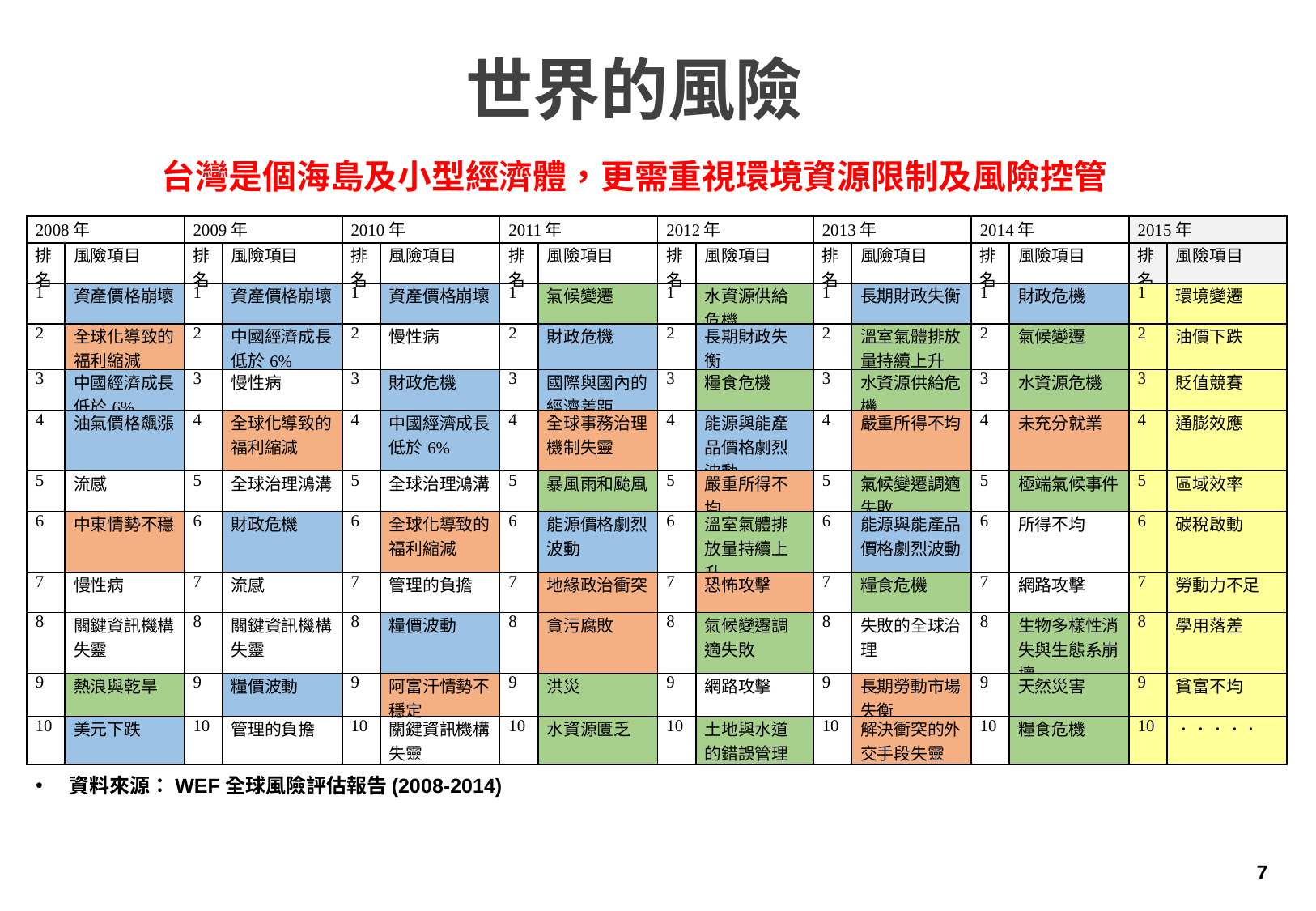

世界的風險
台灣是個海島及小型經濟體，更需重視環境資源限制及風險控管
| 2008年 |  | 2009年 |  | 2010年 |  | 2011年 |  | 2012年 |  | 2013年 |  | 2014年 |  | 2015年 |  |
| --- | --- | --- | --- | --- | --- | --- | --- | --- | --- | --- | --- | --- | --- | --- | --- |
| 排名 | 風險項目 | 排名 | 風險項目 | 排名 | 風險項目 | 排名 | 風險項目 | 排名 | 風險項目 | 排名 | 風險項目 | 排名 | 風險項目 | 排名 | 風險項目 |
| 1 | 資產價格崩壞 | 1 | 資產價格崩壞 | 1 | 資產價格崩壞 | 1 | 氣候變遷 | 1 | 水資源供給危機 | 1 | 長期財政失衡 | 1 | 財政危機 | 1 | 環境變遷 |
| 2 | 全球化導致的福利縮減 | 2 | 中國經濟成長低於6% | 2 | 慢性病 | 2 | 財政危機 | 2 | 長期財政失衡 | 2 | 溫室氣體排放量持續上升 | 2 | 氣候變遷 | 2 | 油價下跌 |
| 3 | 中國經濟成長低於6% | 3 | 慢性病 | 3 | 財政危機 | 3 | 國際與國內的經濟差距 | 3 | 糧食危機 | 3 | 水資源供給危機 | 3 | 水資源危機 | 3 | 貶值競賽 |
| 4 | 油氣價格飆漲 | 4 | 全球化導致的福利縮減 | 4 | 中國經濟成長低於6% | 4 | 全球事務治理機制失靈 | 4 | 能源與能產品價格劇烈波動 | 4 | 嚴重所得不均 | 4 | 未充分就業 | 4 | 通膨效應 |
| 5 | 流感 | 5 | 全球治理鴻溝 | 5 | 全球治理鴻溝 | 5 | 暴風雨和颱風 | 5 | 嚴重所得不均 | 5 | 氣候變遷調適失敗 | 5 | 極端氣候事件 | 5 | 區域效率 |
| 6 | 中東情勢不穩 | 6 | 財政危機 | 6 | 全球化導致的福利縮減 | 6 | 能源價格劇烈波動 | 6 | 溫室氣體排放量持續上升 | 6 | 能源與能產品價格劇烈波動 | 6 | 所得不均 | 6 | 碳稅啟動 |
| 7 | 慢性病 | 7 | 流感 | 7 | 管理的負擔 | 7 | 地緣政治衝突 | 7 | 恐怖攻擊 | 7 | 糧食危機 | 7 | 網路攻擊 | 7 | 勞動力不足 |
| 8 | 關鍵資訊機構失靈 | 8 | 關鍵資訊機構失靈 | 8 | 糧價波動 | 8 | 貪污腐敗 | 8 | 氣候變遷調適失敗 | 8 | 失敗的全球治理 | 8 | 生物多樣性消失與生態系崩壞 | 8 | 學用落差 |
| 9 | 熱浪與乾旱 | 9 | 糧價波動 | 9 | 阿富汗情勢不穩定 | 9 | 洪災 | 9 | 網路攻擊 | 9 | 長期勞動市場失衡 | 9 | 天然災害 | 9 | 貧富不均 |
| 10 | 美元下跌 | 10 | 管理的負擔 | 10 | 關鍵資訊機構失靈 | 10 | 水資源匱乏 | 10 | 土地與水道的錯誤管理 | 10 | 解決衝突的外交手段失靈 | 10 | 糧食危機 | 10 | ．．．．． |
資料來源：WEF全球風險評估報告(2008-2014)
7